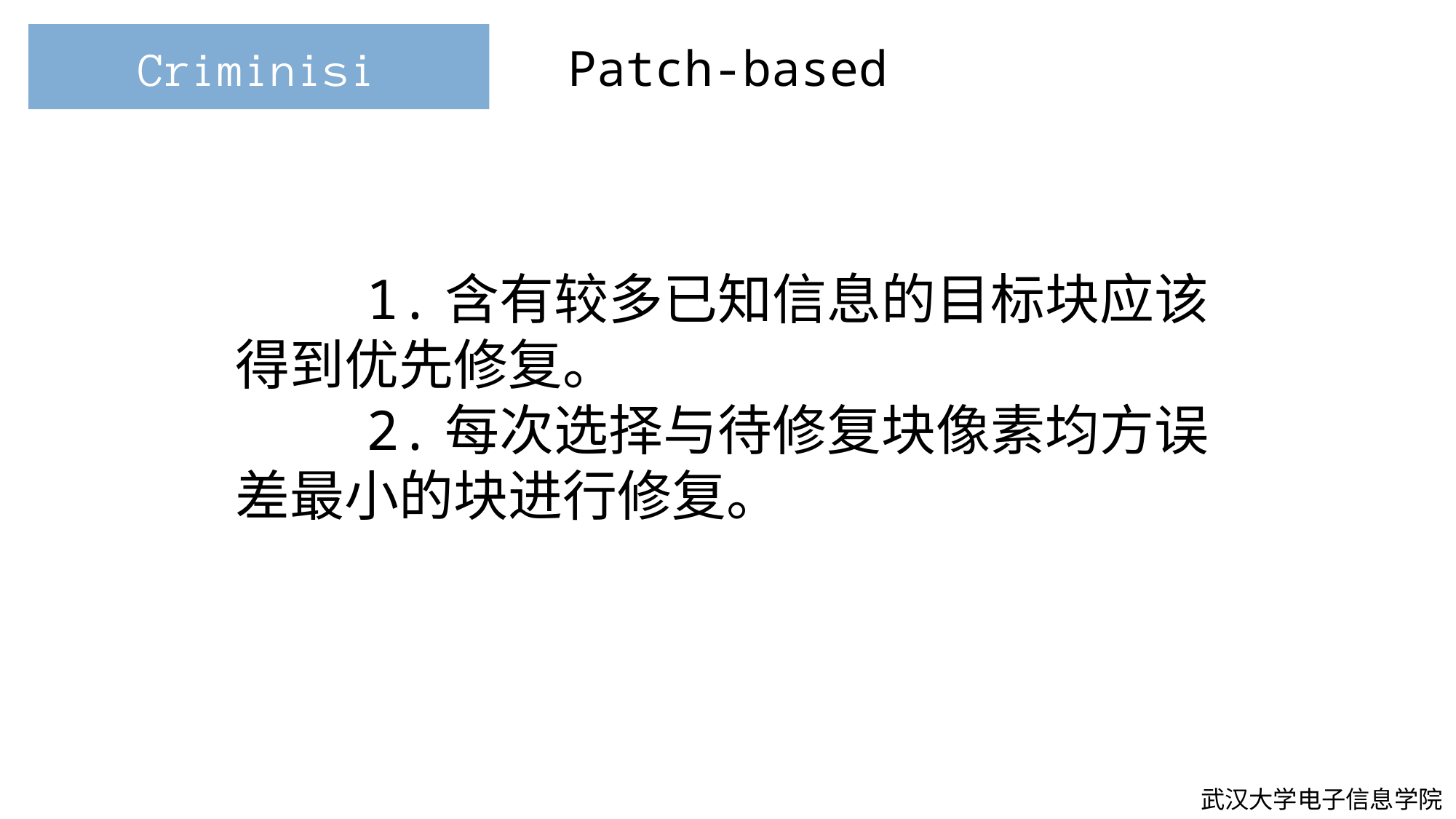

Criminisi
Patch-based
    1.含有较多已知信息的目标块应该得到优先修复。
    2.每次选择与待修复块像素均方误差最小的块进行修复。